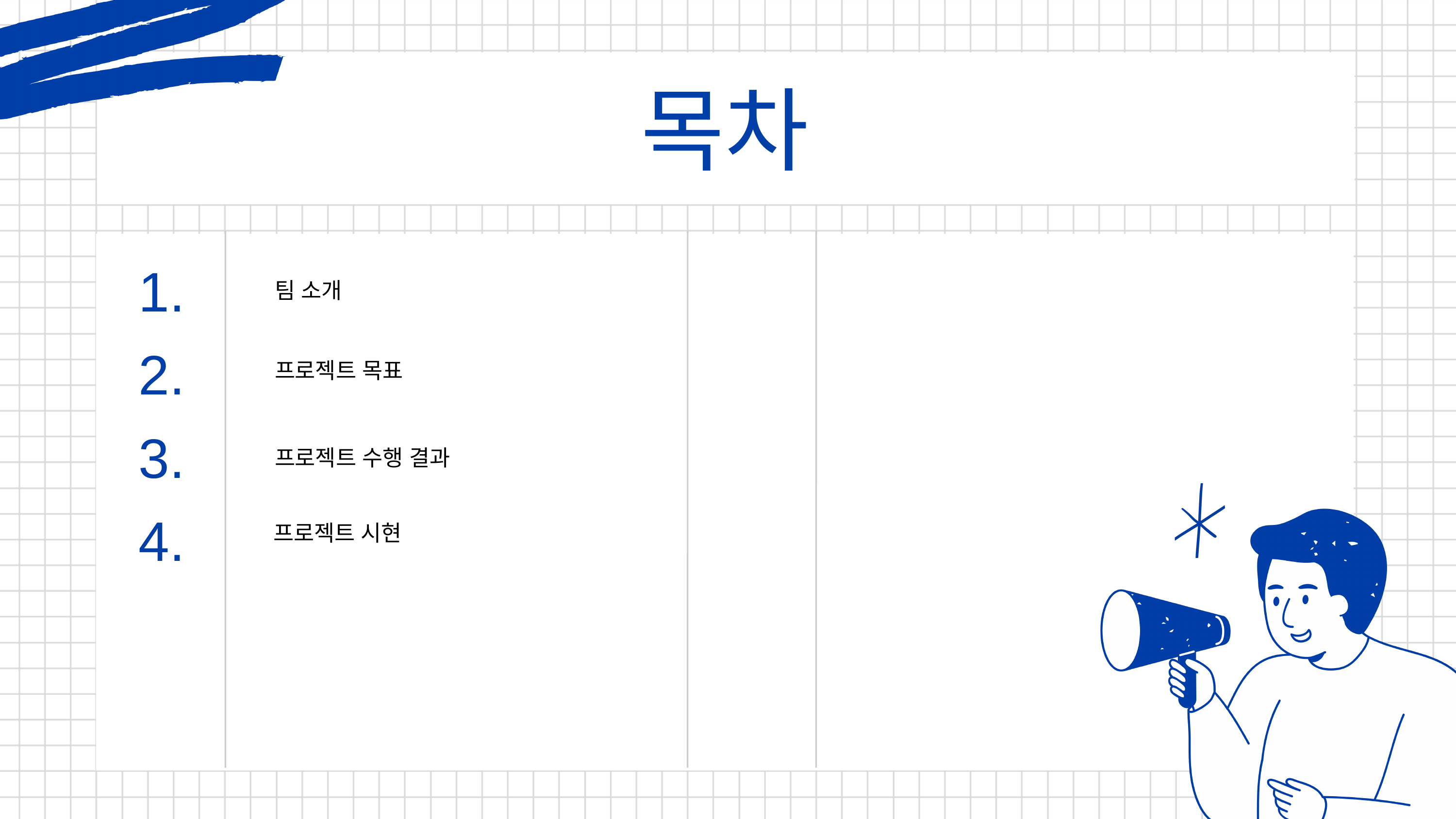

목차

1.
팀 소개
프로젝트 목표
프로젝트 수행 결과
프로젝트 시현

2.
3.

4.